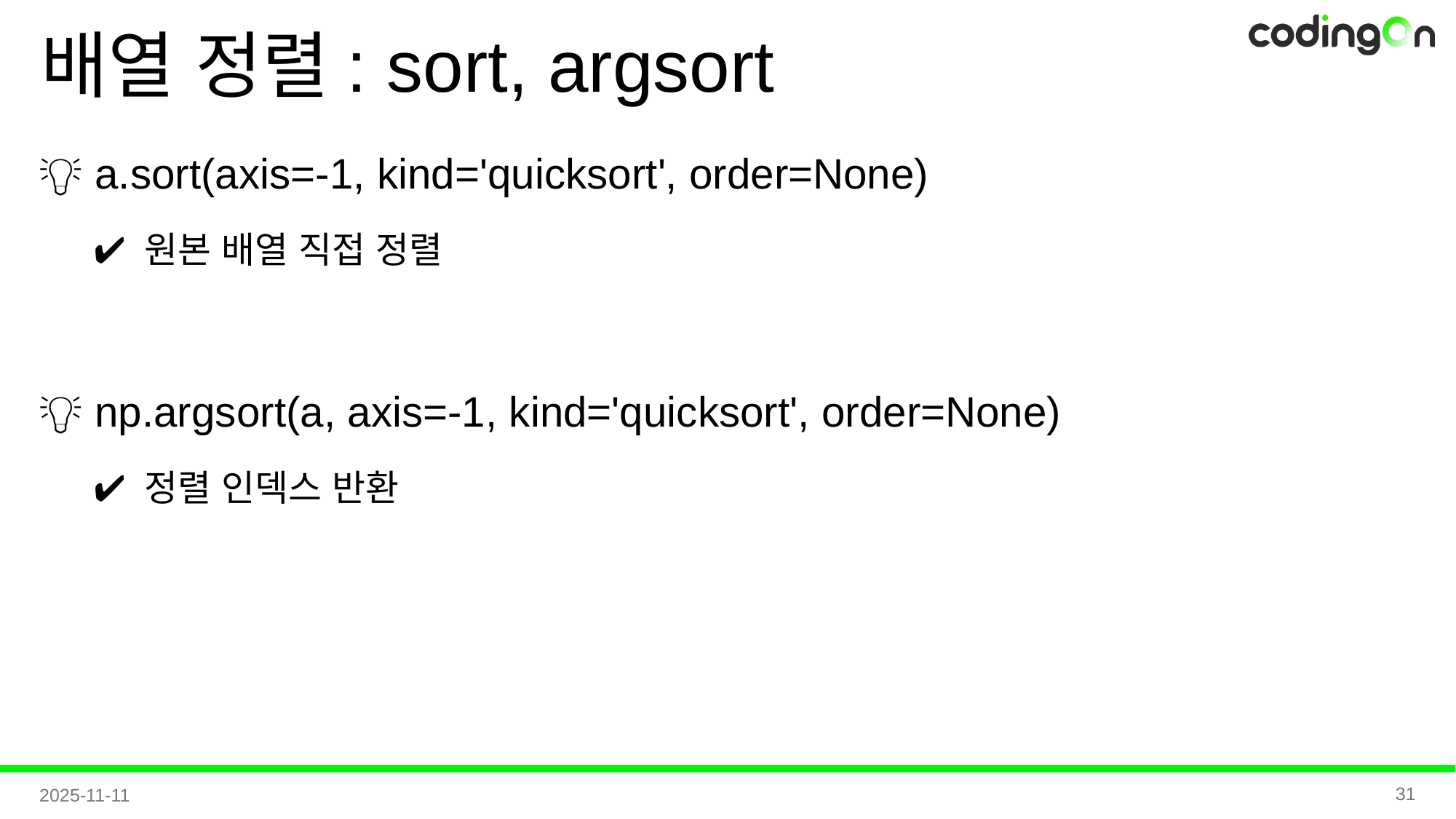

# 배열 정렬: sort, argsort
💡 a.sort(axis=-1, kind='quicksort', order=None)
✔️ 원본 배열 직접 정렬

💡 np.argsort(a, axis=-1, kind='quicksort', order=None)
✔️ 정렬 인덱스 반환

31
2025-11-11